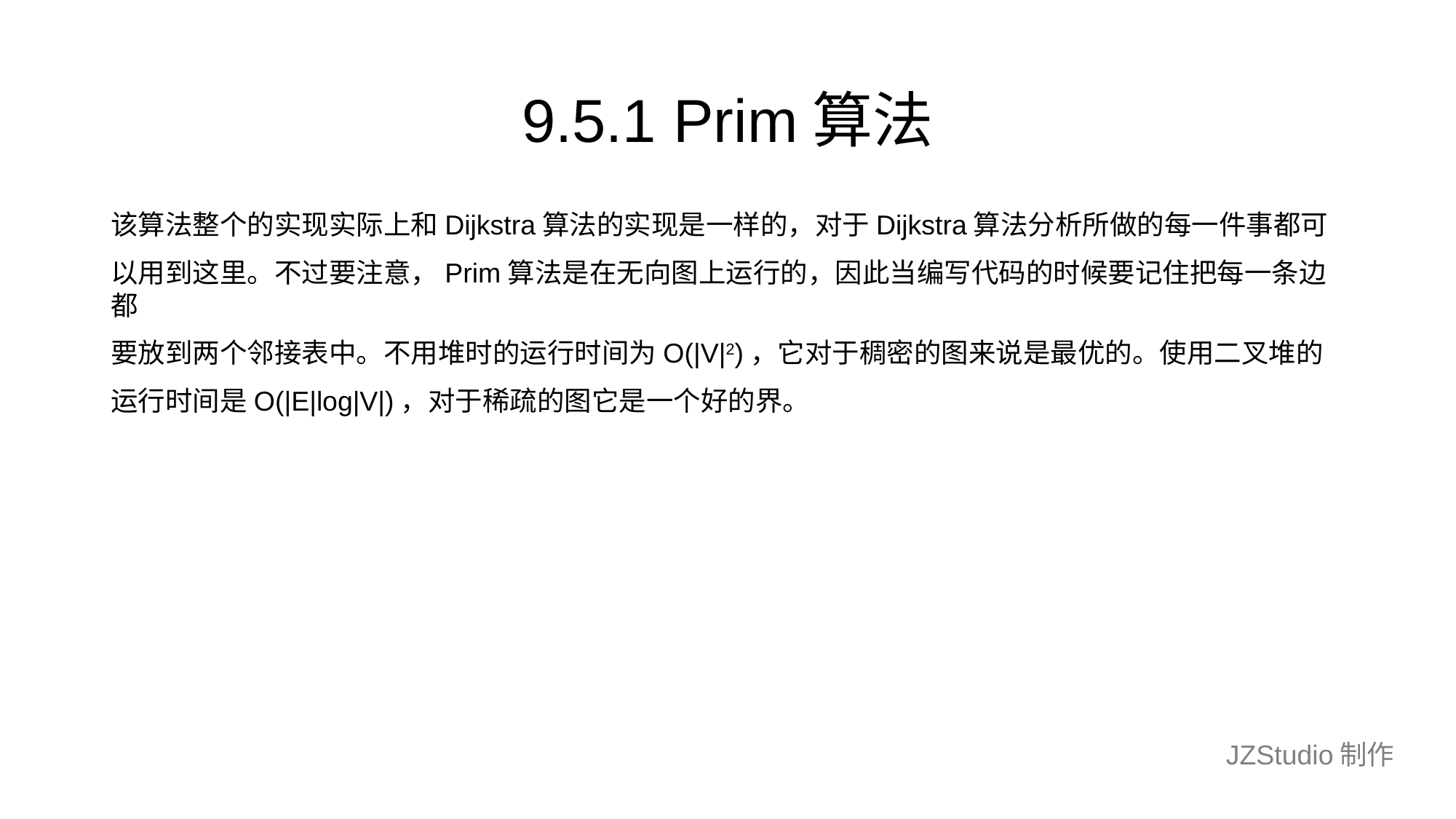

# 9.5.1 Prim算法
该算法整个的实现实际上和Dijkstra算法的实现是一样的，对于Dijkstra算法分析所做的每一件事都可
以用到这里。不过要注意，Prim算法是在无向图上运行的，因此当编写代码的时候要记住把每一条边都
要放到两个邻接表中。不用堆时的运行时间为O(|V|2)，它对于稠密的图来说是最优的。使用二叉堆的
运行时间是O(|E|log|V|)，对于稀疏的图它是一个好的界。